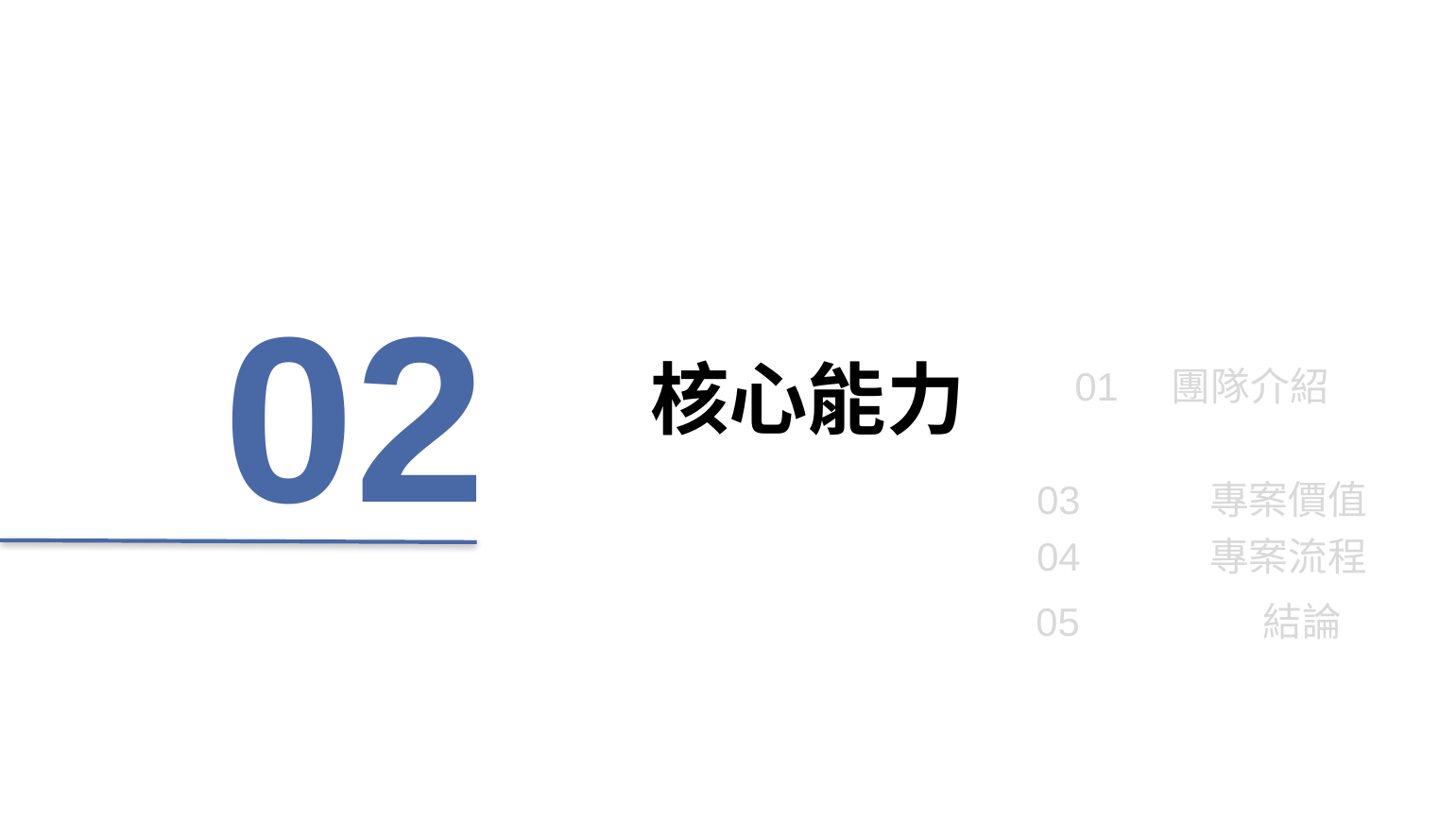

02
核心能力
01    團隊介紹

03	  專案價值
04	  專案流程
05	       結論